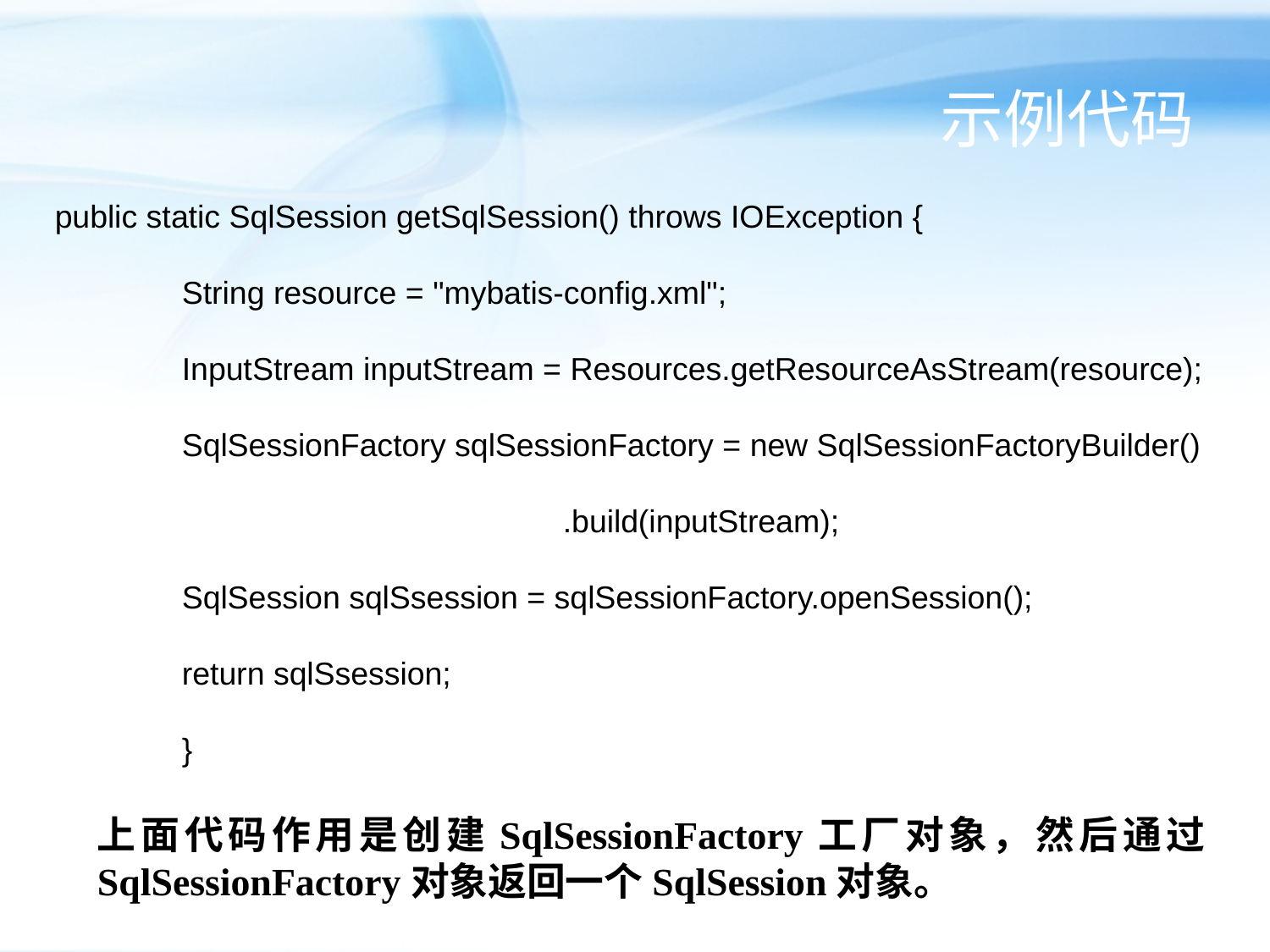

# 示例代码
public static SqlSession getSqlSession() throws IOException {

	String resource = "mybatis-config.xml";

	InputStream inputStream = Resources.getResourceAsStream(resource);

	SqlSessionFactory sqlSessionFactory = new SqlSessionFactoryBuilder()

				.build(inputStream);

	SqlSession sqlSsession = sqlSessionFactory.openSession();

	return sqlSsession;

	}
上面代码作用是创建SqlSessionFactory工厂对象，然后通过SqlSessionFactory对象返回一个SqlSession对象。